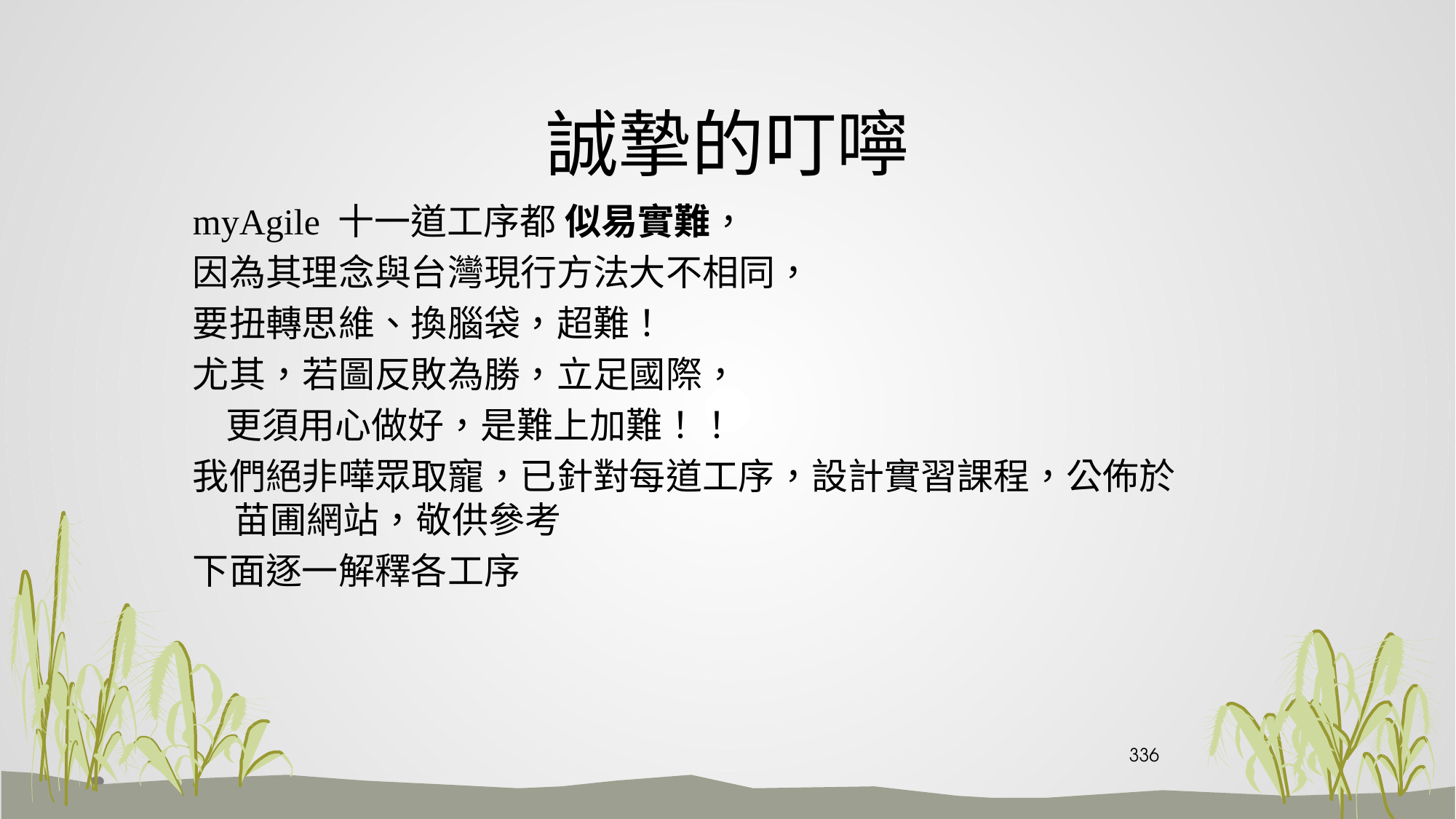

# 誠摯的叮嚀
myAgile 十一道工序都 似易實難，
因為其理念與台灣現行方法大不相同，
要扭轉思維、換腦袋，超難！
尤其，若圖反敗為勝，立足國際，
   更須用心做好，是難上加難！！
我們絕非嘩眾取寵，已針對每道工序，設計實習課程，公佈於苗圃網站，敬供參考
下面逐一解釋各工序
336